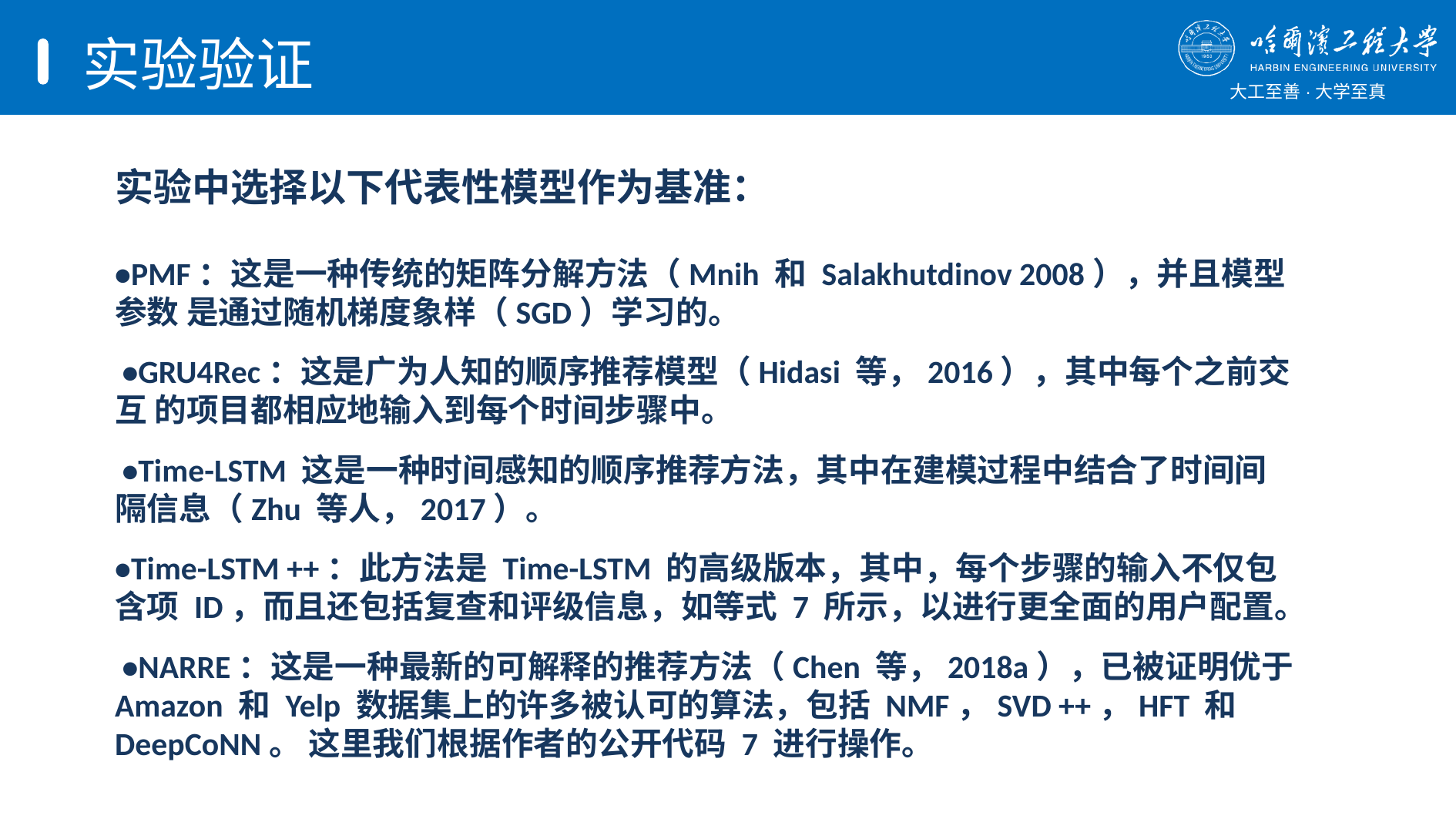

# 实验验证
实验中选择以下代表性模型作为基准：
•PMF：这是一种传统的矩阵分解方法（Mnih 和 Salakhutdinov 2008），并且模型参数 是通过随机梯度象样（SGD）学习的。

 •GRU4Rec：这是广为人知的顺序推荐模型（Hidasi 等，2016），其中每个之前交互 的项目都相应地输入到每个时间步骤中。

 •Time-LSTM 这是一种时间感知的顺序推荐方法，其中在建模过程中结合了时间间 隔信息（Zhu 等人，2017）。

•Time-LSTM ++：此方法是 Time-LSTM 的高级版本，其中，每个步骤的输入不仅包 含项 ID，而且还包括复查和评级信息，如等式 7 所示，以进行更全面的用户配置。

 •NARRE：这是一种最新的可解释的推荐方法（Chen 等，2018a），已被证明优于 Amazon 和 Yelp 数据集上的许多被认可的算法，包括 NMF，SVD ++，HFT 和 DeepCoNN。 这里我们根据作者的公开代码 7 进行操作。